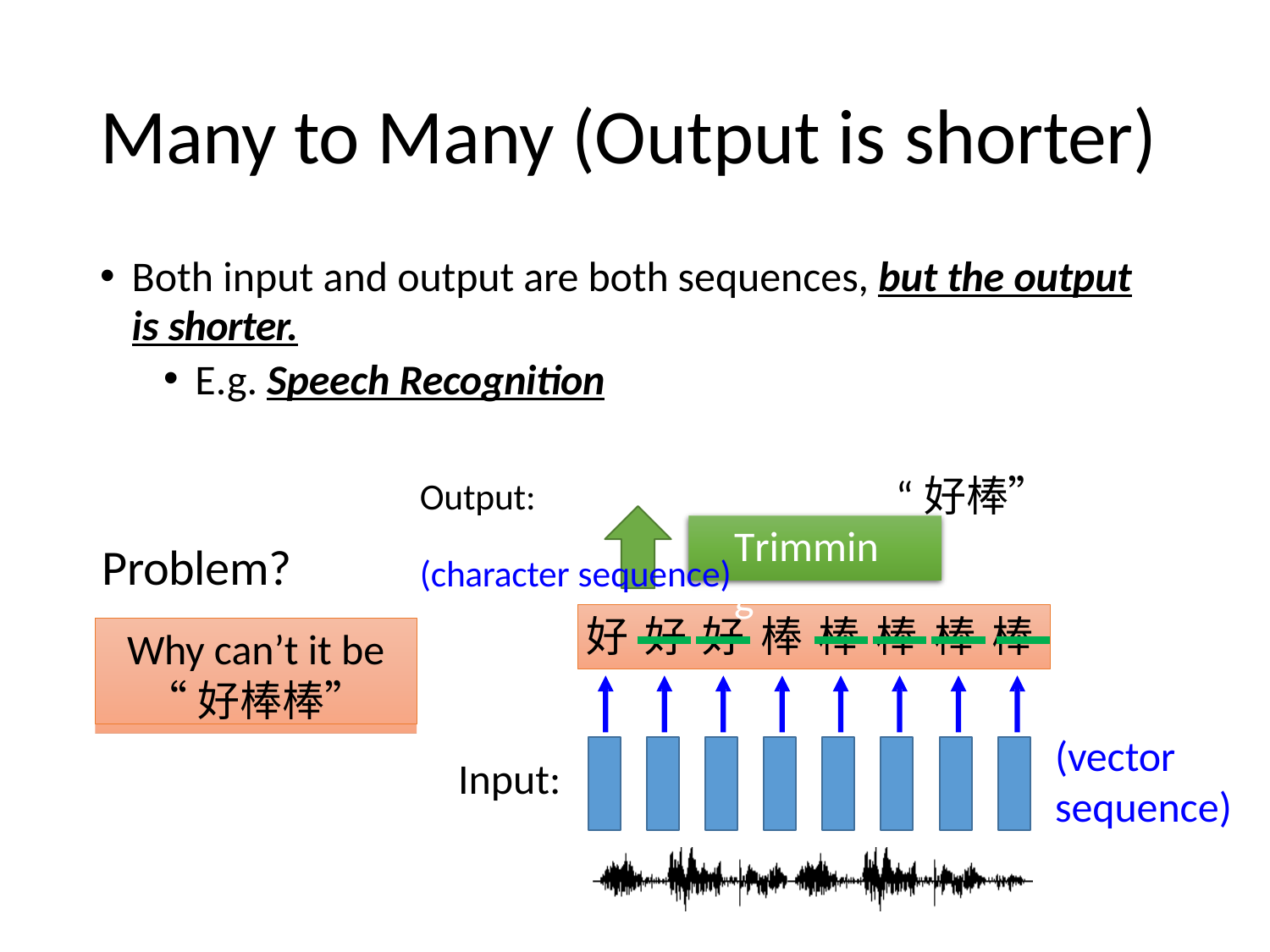

# Many to Many (Output is shorter)
Both input and output are both sequences, but the output
is shorter.
E.g. Speech Recognition

Output:	“好棒”	(character sequence)

Trimming
Problem?

好
棒
好
好
棒
棒
棒
棒

Why can’t it be
“好棒棒”

(vector
sequence)

Input: